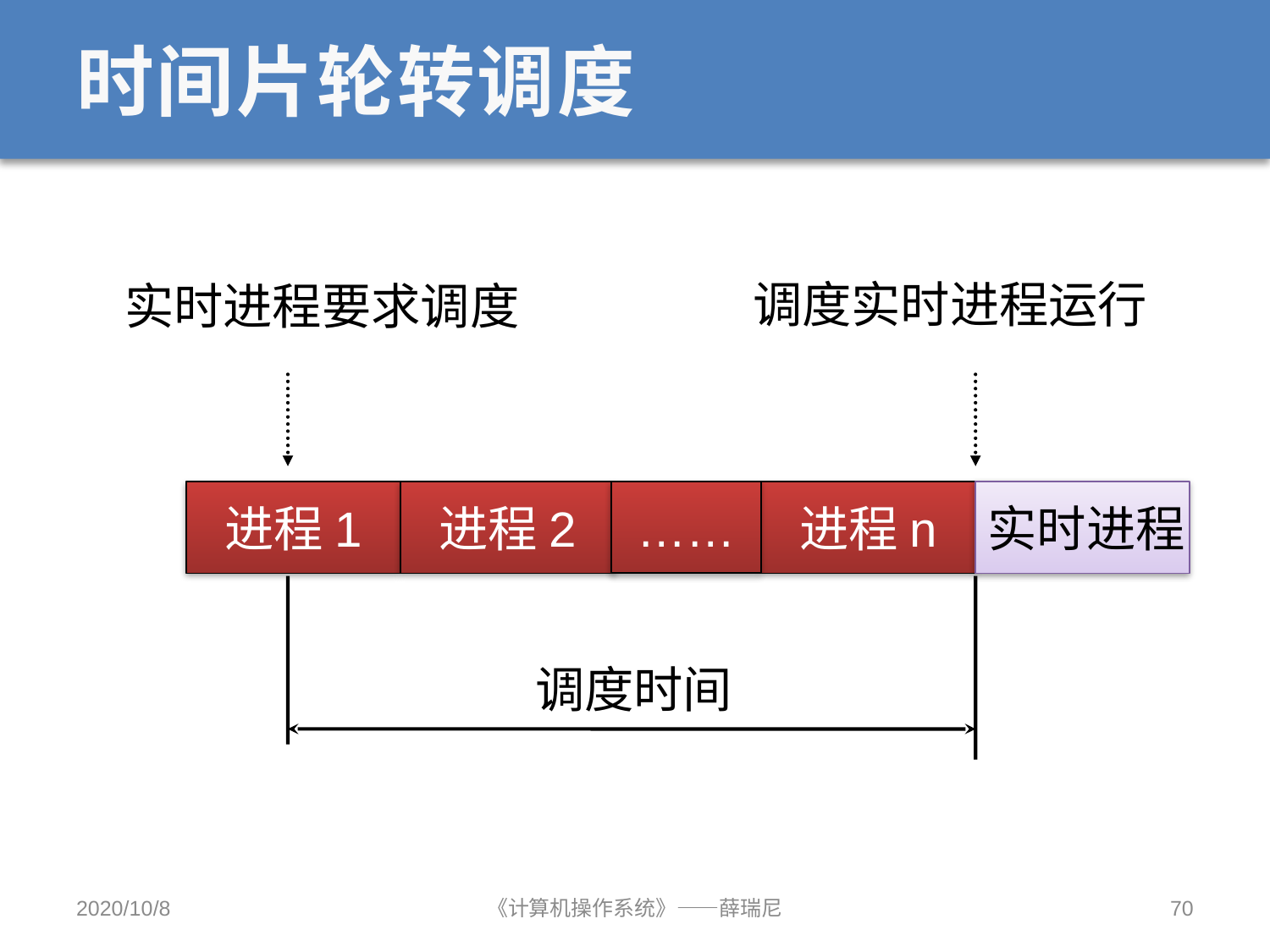

# 时间片轮转调度
调度实时进程运行

实时进程要求调度

……
进程1
进程2
进程n
实时进程

调度时间

2020/10/8
《计算机操作系统》——薛瑞尼
70